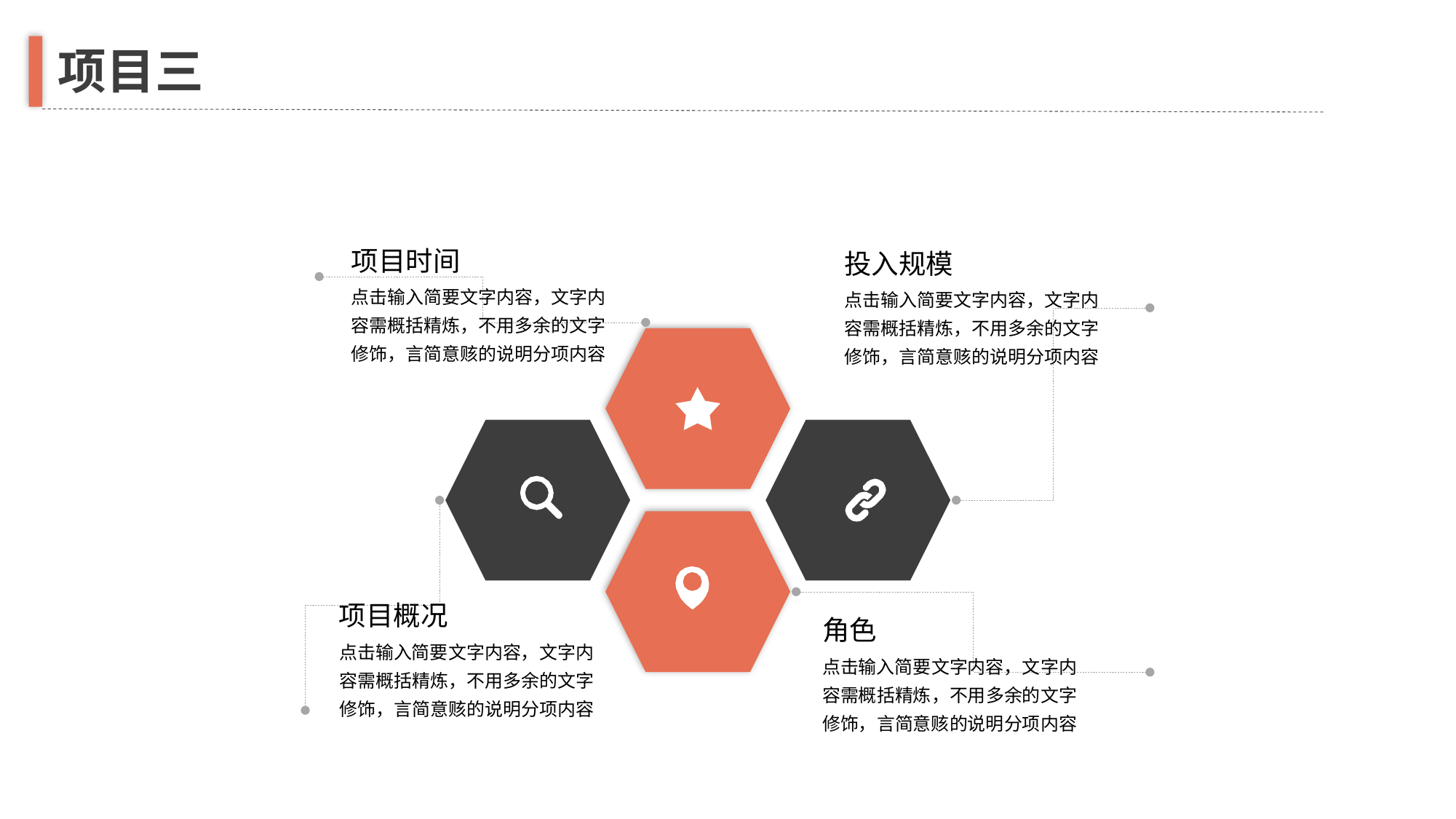

项目三

项目时间
点击输入简要文字内容，文字内容需概括精炼，不用多余的文字修饰，言简意赅的说明分项内容
投入规模
点击输入简要文字内容，文字内容需概括精炼，不用多余的文字修饰，言简意赅的说明分项内容

项目概况
点击输入简要文字内容，文字内容需概括精炼，不用多余的文字修饰，言简意赅的说明分项内容
角色
点击输入简要文字内容，文字内容需概括精炼，不用多余的文字修饰，言简意赅的说明分项内容